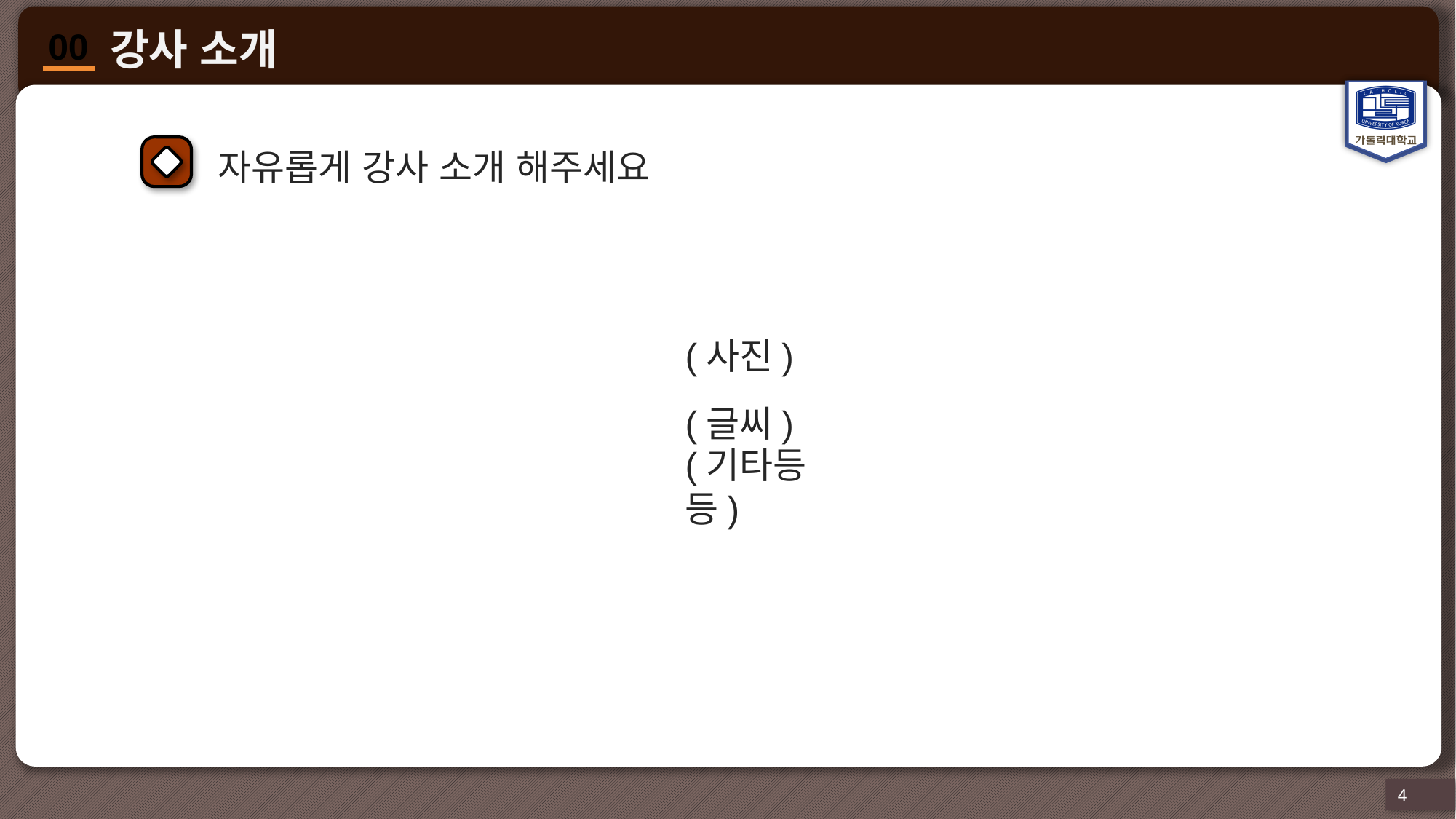

자유롭게 강사 소개 해주세요

(사진)
(글씨)
(기타등등)
4
4